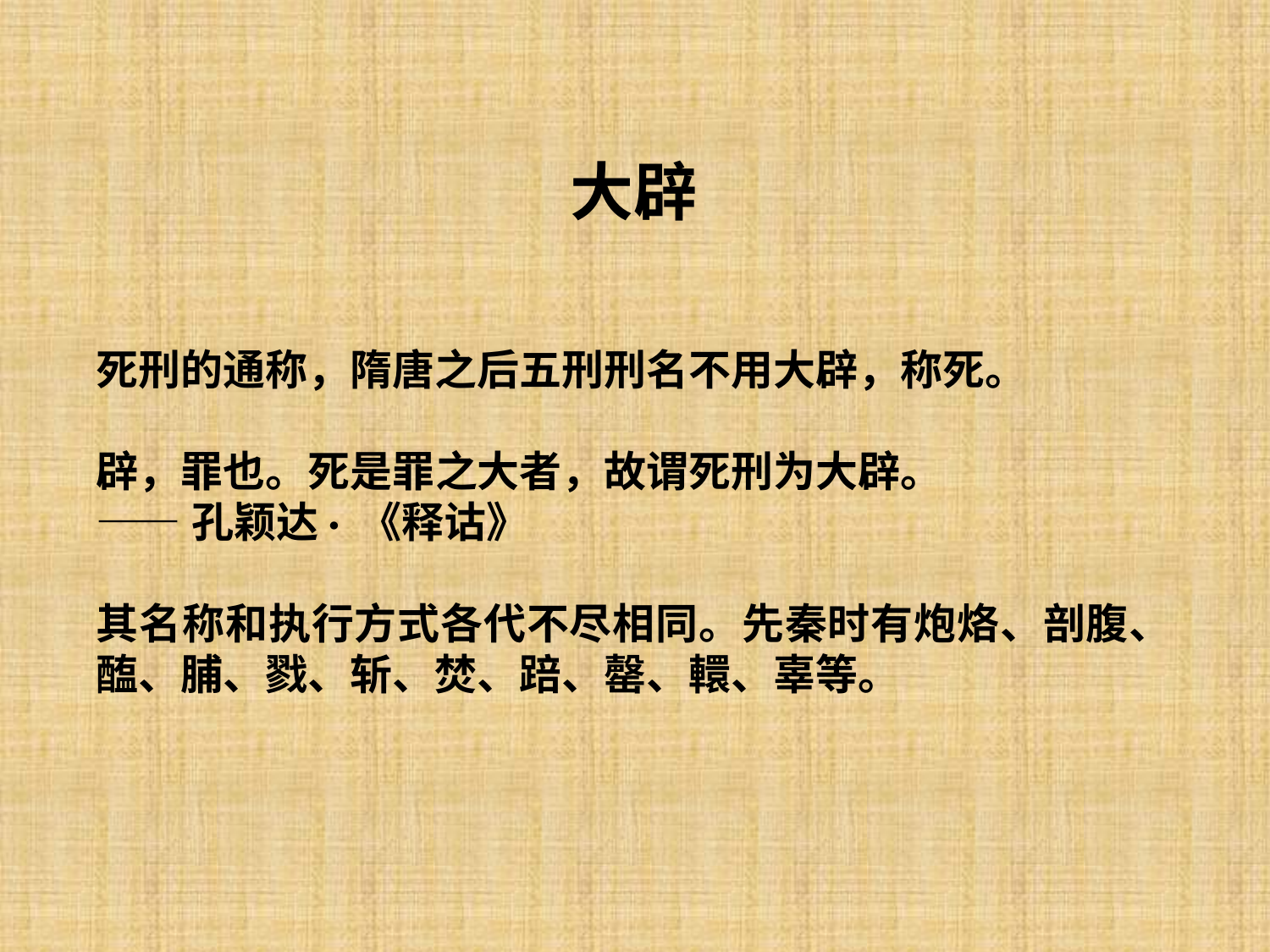

大辟

死刑的通称，隋唐之后五刑刑名不用大辟，称死。

辟，罪也。死是罪之大者，故谓死刑为大辟。
——孔颖达· 《释诂》

其名称和执行方式各代不尽相同。先秦时有炮烙、剖腹、醢、脯、戮、斩、焚、踣、罄、轘、辜等。